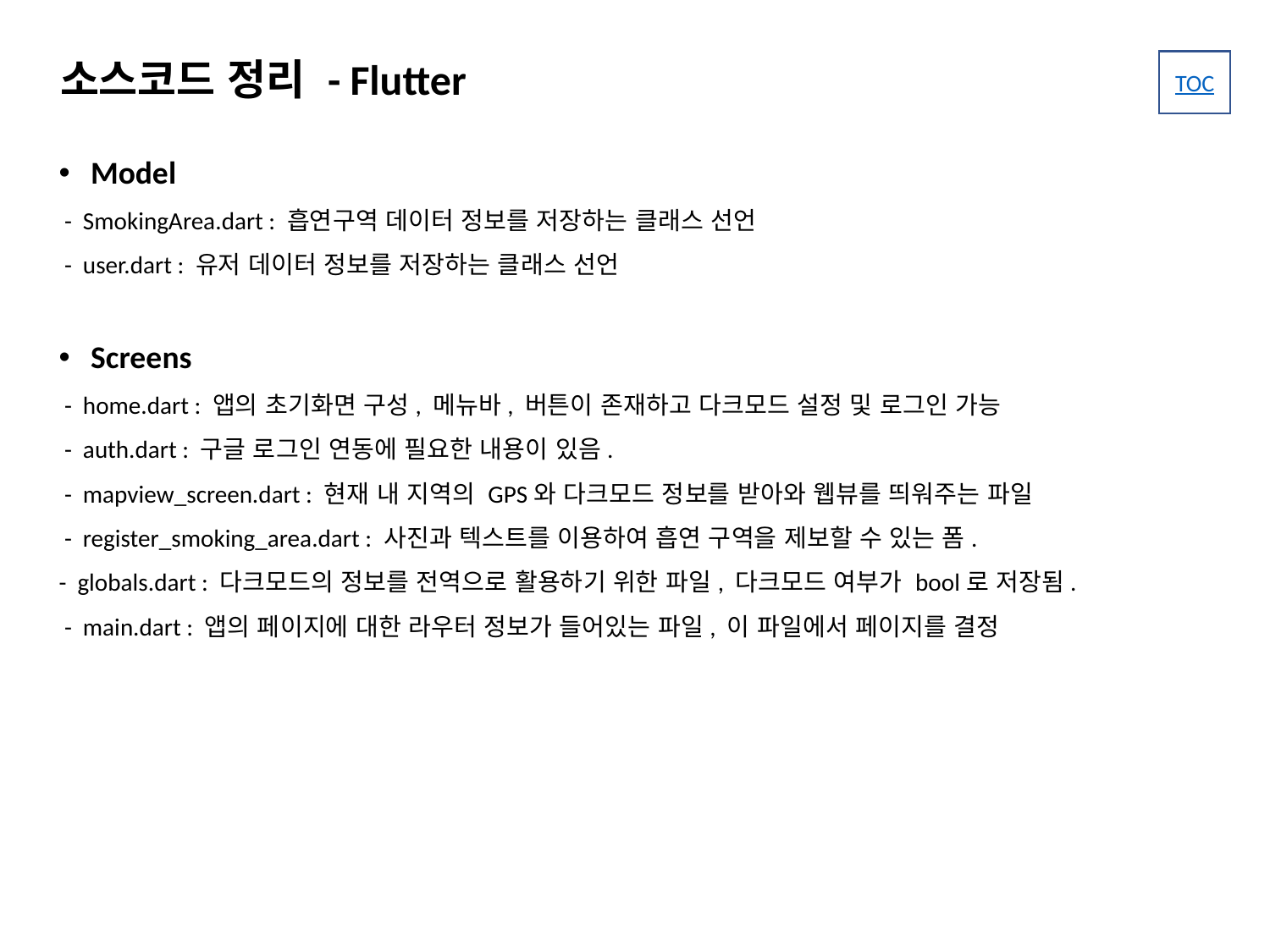

# 소스코드 정리 - Flutter
Model
 -  SmokingArea.dart : 흡연구역 데이터 정보를 저장하는 클래스 선언
 -  user.dart : 유저 데이터 정보를 저장하는 클래스 선언

Screens
 -  home.dart : 앱의 초기화면 구성, 메뉴바, 버튼이 존재하고 다크모드 설정 및 로그인 가능
 -  auth.dart : 구글 로그인 연동에 필요한 내용이 있음.
 -  mapview_screen.dart : 현재 내 지역의 GPS와 다크모드 정보를 받아와 웹뷰를 띄워주는 파일
 -  register_smoking_area.dart : 사진과 텍스트를 이용하여 흡연 구역을 제보할 수 있는 폼.
-  globals.dart : 다크모드의 정보를 전역으로 활용하기 위한 파일, 다크모드 여부가 bool로 저장됨.
 -  main.dart : 앱의 페이지에 대한 라우터 정보가 들어있는 파일, 이 파일에서 페이지를 결정